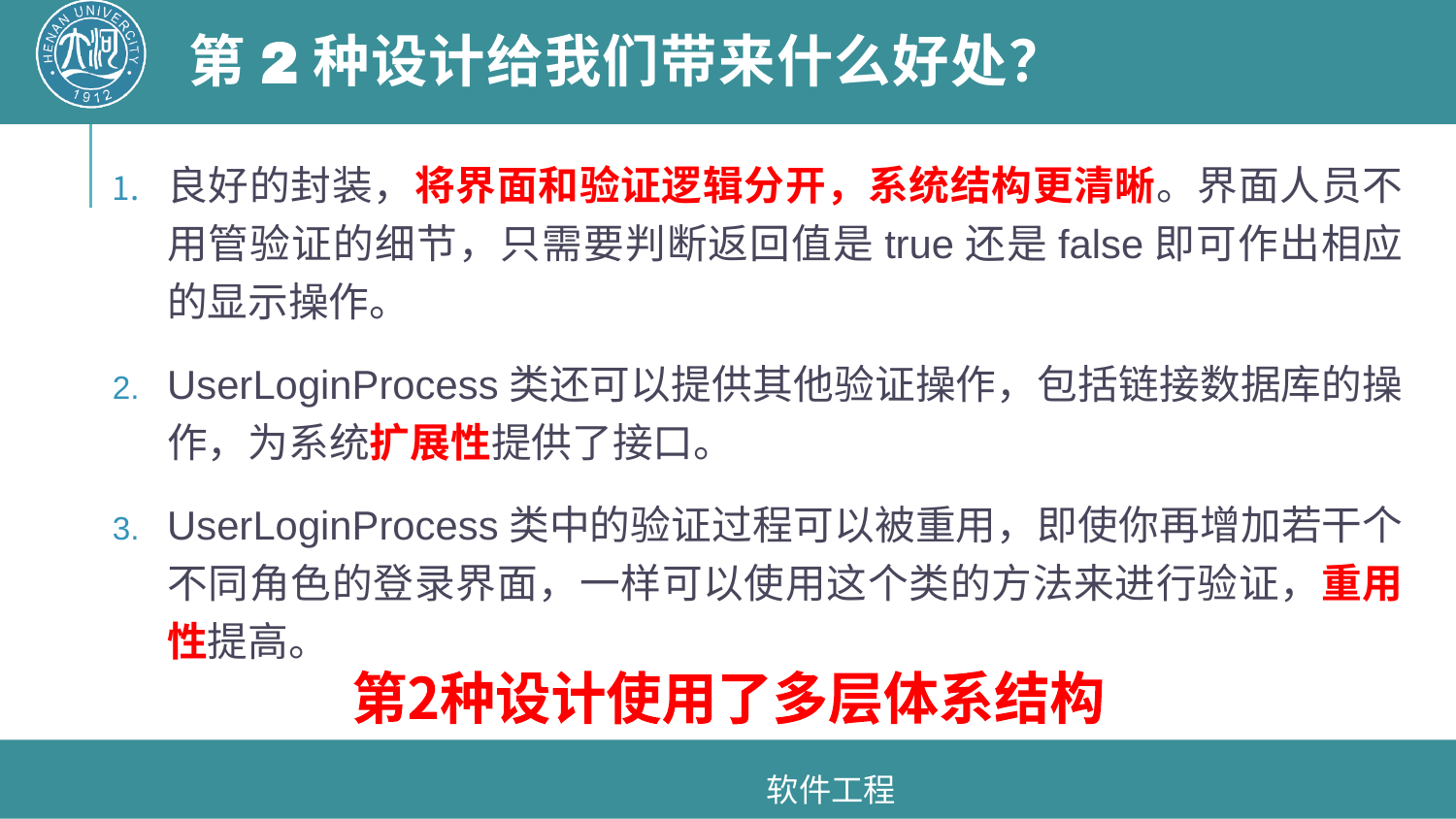

# 第2种设计给我们带来什么好处？
良好的封装，将界面和验证逻辑分开，系统结构更清晰。界面人员不用管验证的细节，只需要判断返回值是true还是false即可作出相应的显示操作。
UserLoginProcess类还可以提供其他验证操作，包括链接数据库的操作，为系统扩展性提供了接口。
UserLoginProcess类中的验证过程可以被重用，即使你再增加若干个不同角色的登录界面，一样可以使用这个类的方法来进行验证，重用性提高。
第2种设计使用了多层体系结构

软件工程
70